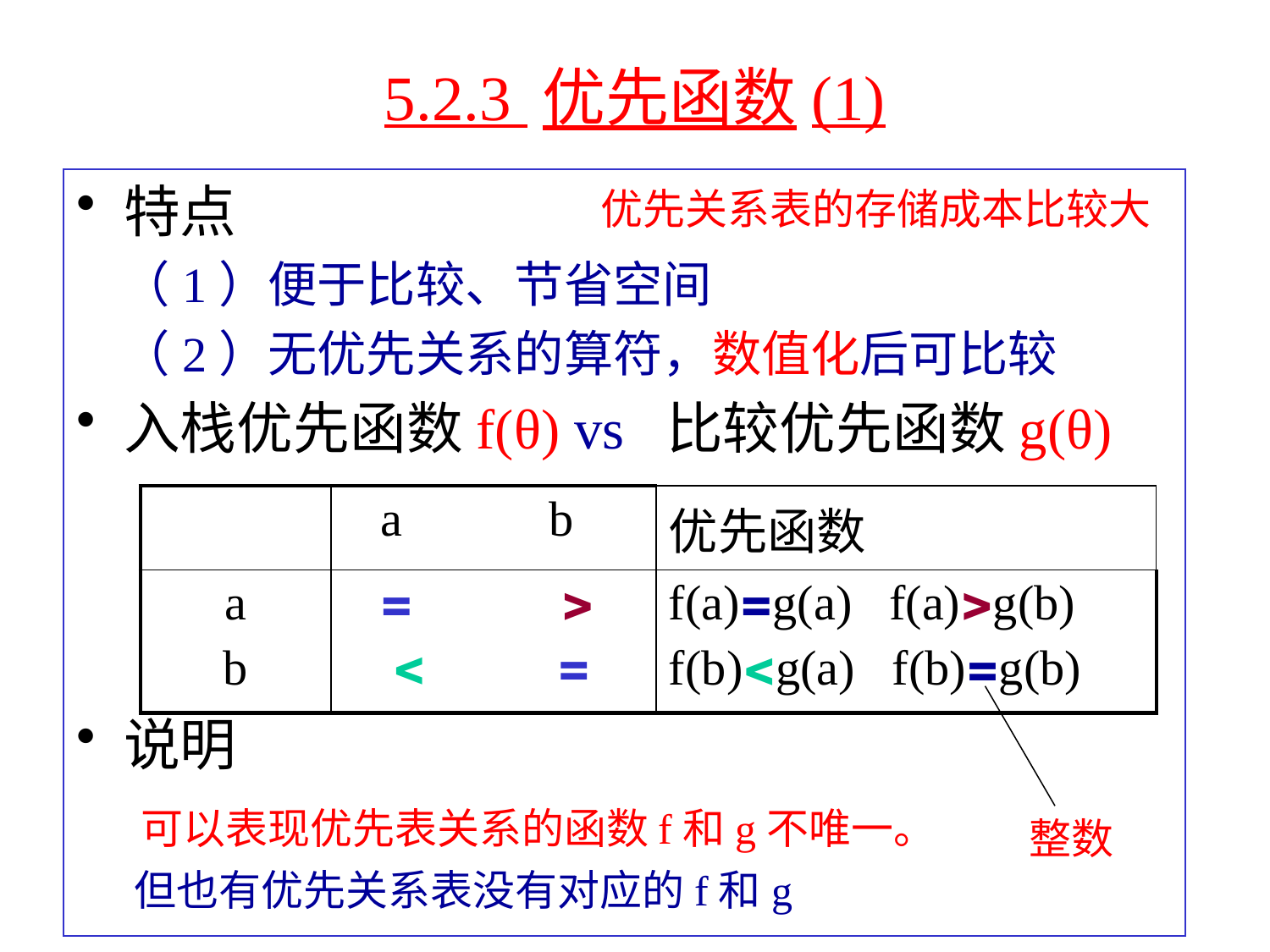

# 5.2.3 优先函数(1)
特点
   （1）便于比较、节省空间
   （2）无优先关系的算符，数值化后可比较
入栈优先函数f(θ) vs  比较优先函数g(θ)

说明
    可以表现优先表关系的函数f和g不唯一。
     但也有优先关系表没有对应的f和g
优先关系表的存储成本比较大
|  | a b | 优先函数 |
| --- | --- | --- |
| a b | = > < = | f(a)=g(a) f(a)>g(b) f(b)<g(a) f(b)=g(b) |
整数